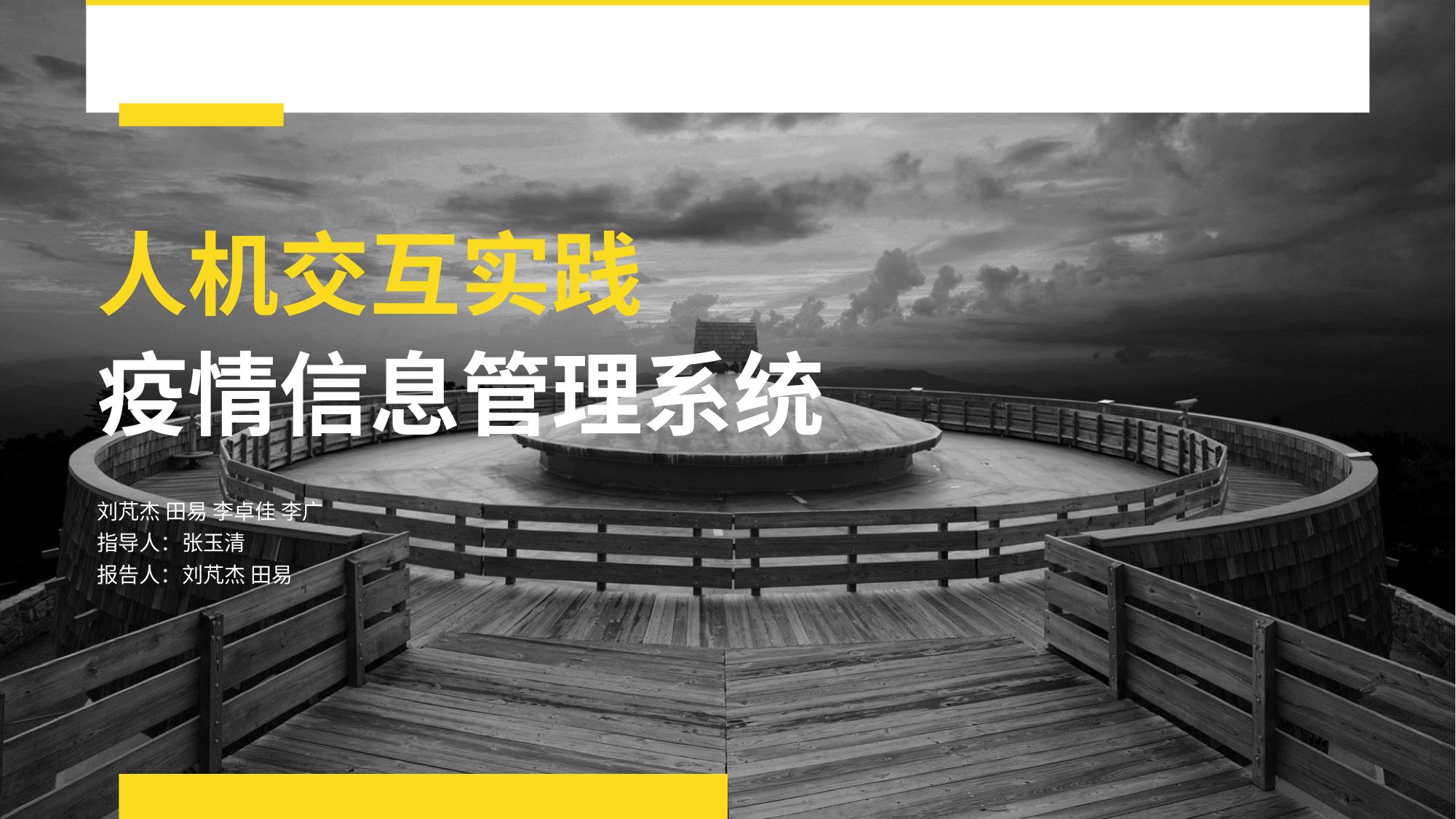

人机交互实践
疫情信息管理系统
刘芃杰 田易 李卓佳 李广
指导人：张玉清
报告人：刘芃杰 田易